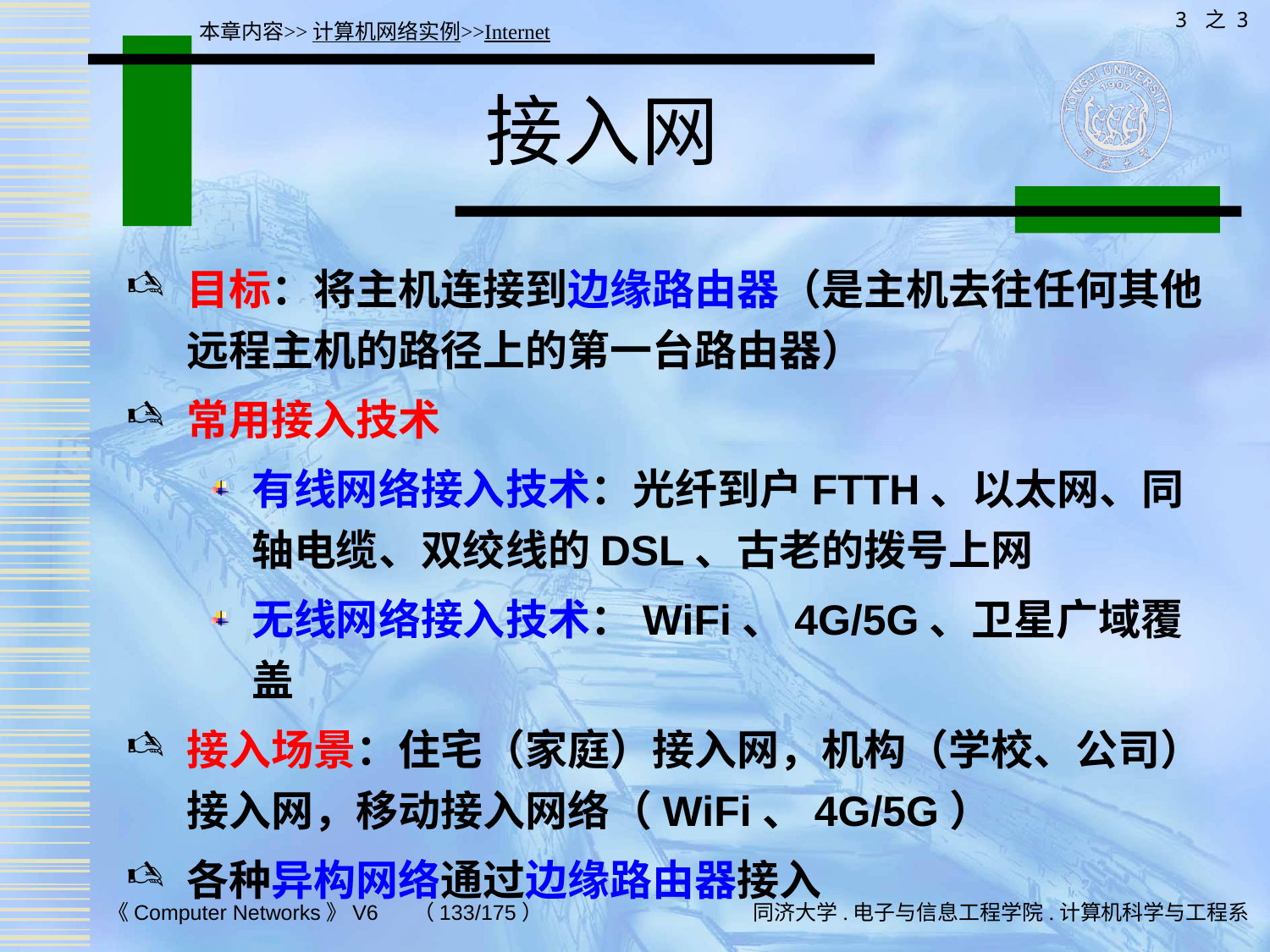

3 之 3
本章内容>>计算机网络实例>>Internet
# 接入网
目标：将主机连接到边缘路由器（是主机去往任何其他远程主机的路径上的第一台路由器）
常用接入技术
有线网络接入技术：光纤到户FTTH、以太网、同轴电缆、双绞线的DSL、古老的拨号上网
无线网络接入技术：WiFi、4G/5G、卫星广域覆盖
接入场景：住宅（家庭）接入网，机构（学校、公司）接入网，移动接入网络（WiFi、4G/5G）
各种异构网络通过边缘路由器接入